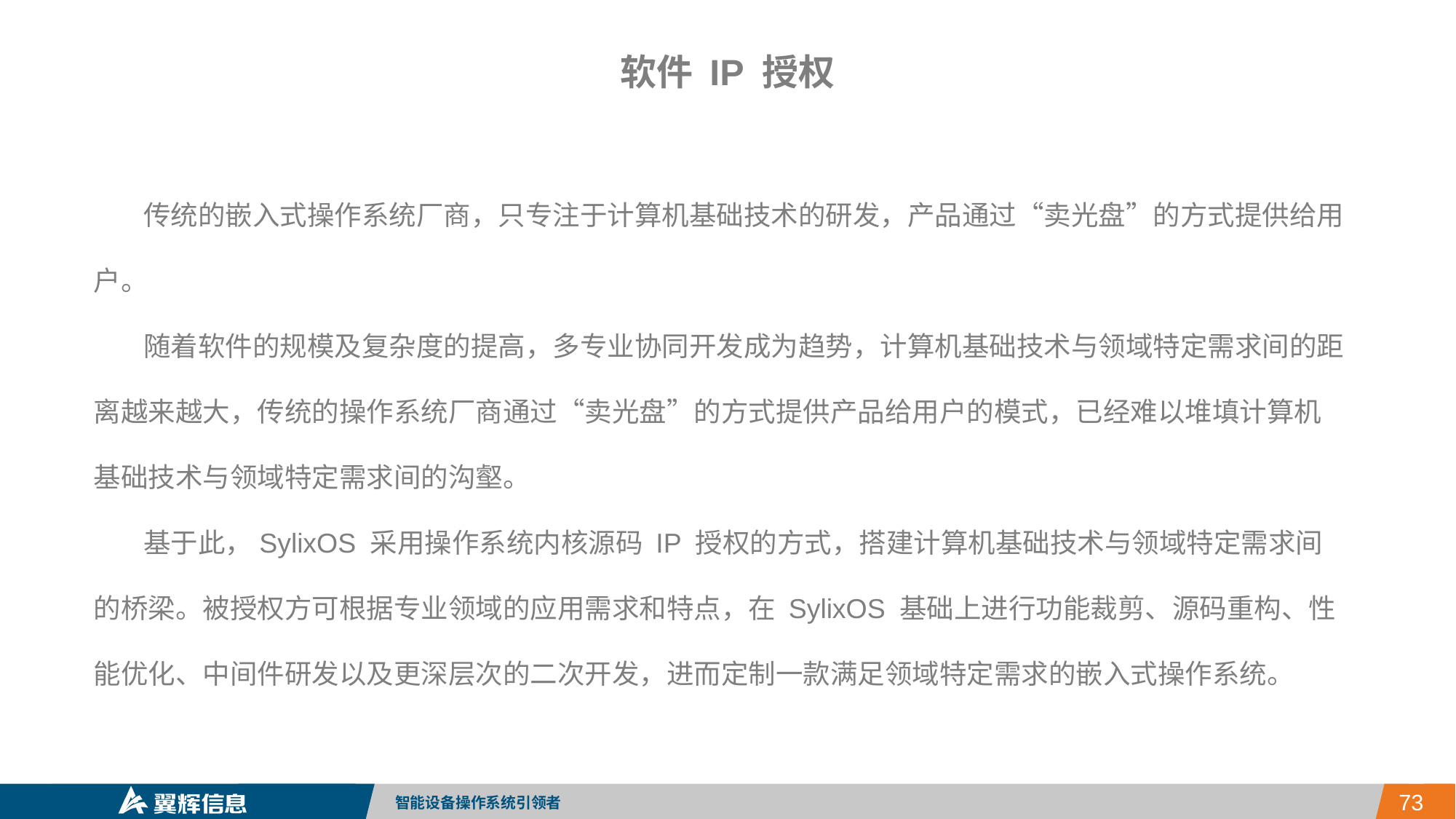

软件 IP 授权
       传统的嵌入式操作系统厂商，只专注于计算机基础技术的研发，产品通过“卖光盘”的方式提供给用户。
       随着软件的规模及复杂度的提高，多专业协同开发成为趋势，计算机基础技术与领域特定需求间的距离越来越大，传统的操作系统厂商通过“卖光盘”的方式提供产品给用户的模式，已经难以堆填计算机基础技术与领域特定需求间的沟壑。
       基于此，SylixOS 采用操作系统内核源码 IP 授权的方式，搭建计算机基础技术与领域特定需求间的桥梁。被授权方可根据专业领域的应用需求和特点，在 SylixOS 基础上进行功能裁剪、源码重构、性能优化、中间件研发以及更深层次的二次开发，进而定制一款满足领域特定需求的嵌入式操作系统。